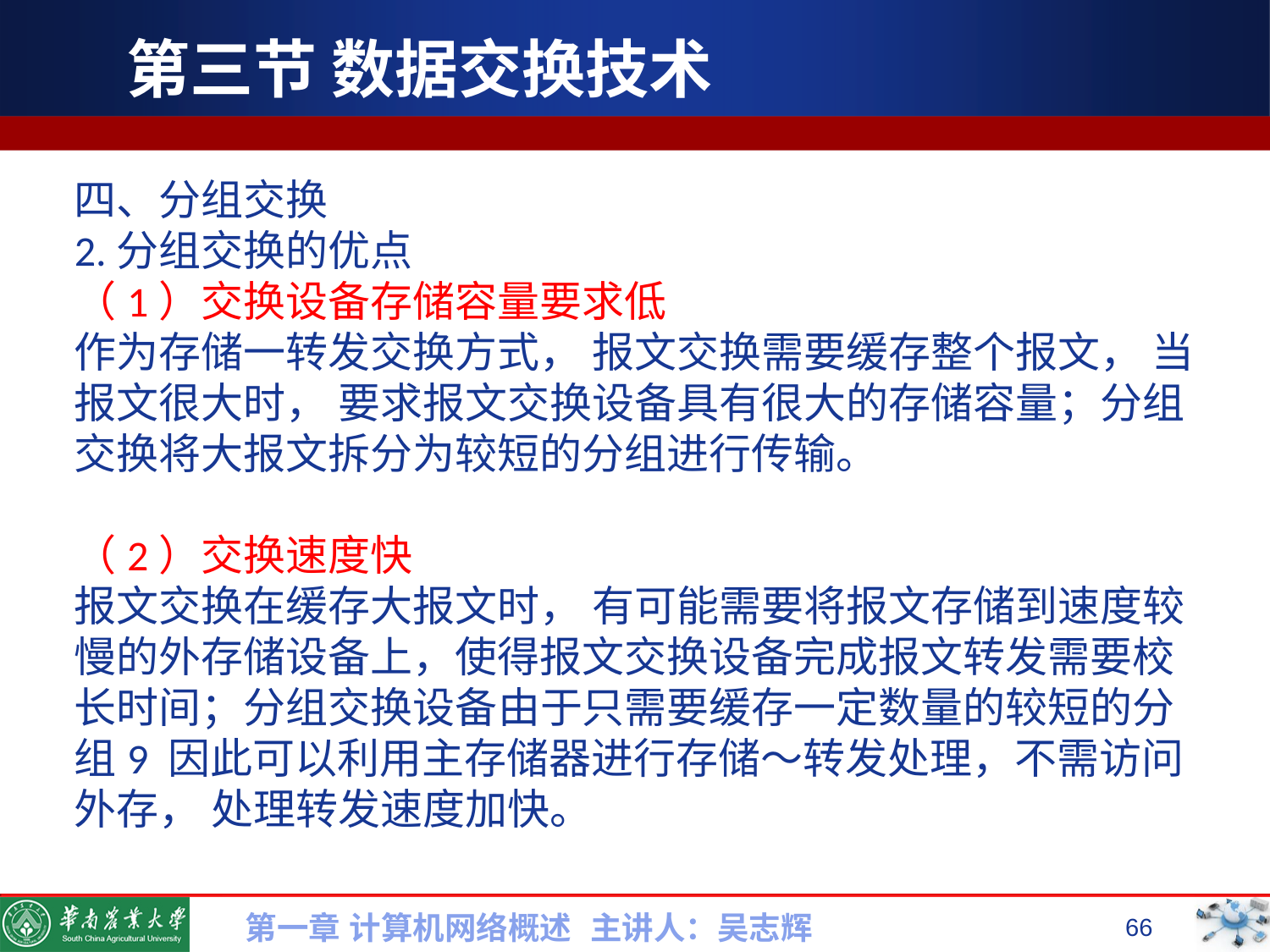

# 第三节 数据交换技术
四、分组交换
2.分组交换的优点
（1）交换设备存储容量要求低
作为存储一转发交换方式， 报文交换需要缓存整个报文， 当报文很大时， 要求报文交换设备具有很大的存储容量；分组交换将大报文拆分为较短的分组进行传输。

（2）交换速度快
报文交换在缓存大报文时， 有可能需要将报文存储到速度较慢的外存储设备上，使得报文交换设备完成报文转发需要校长时间；分组交换设备由于只需要缓存一定数量的较短的分
组9 因此可以利用主存储器进行存储～转发处理，不需访问外存， 处理转发速度加快。

第一章 计算机网络概述  主讲人：吴志辉
66